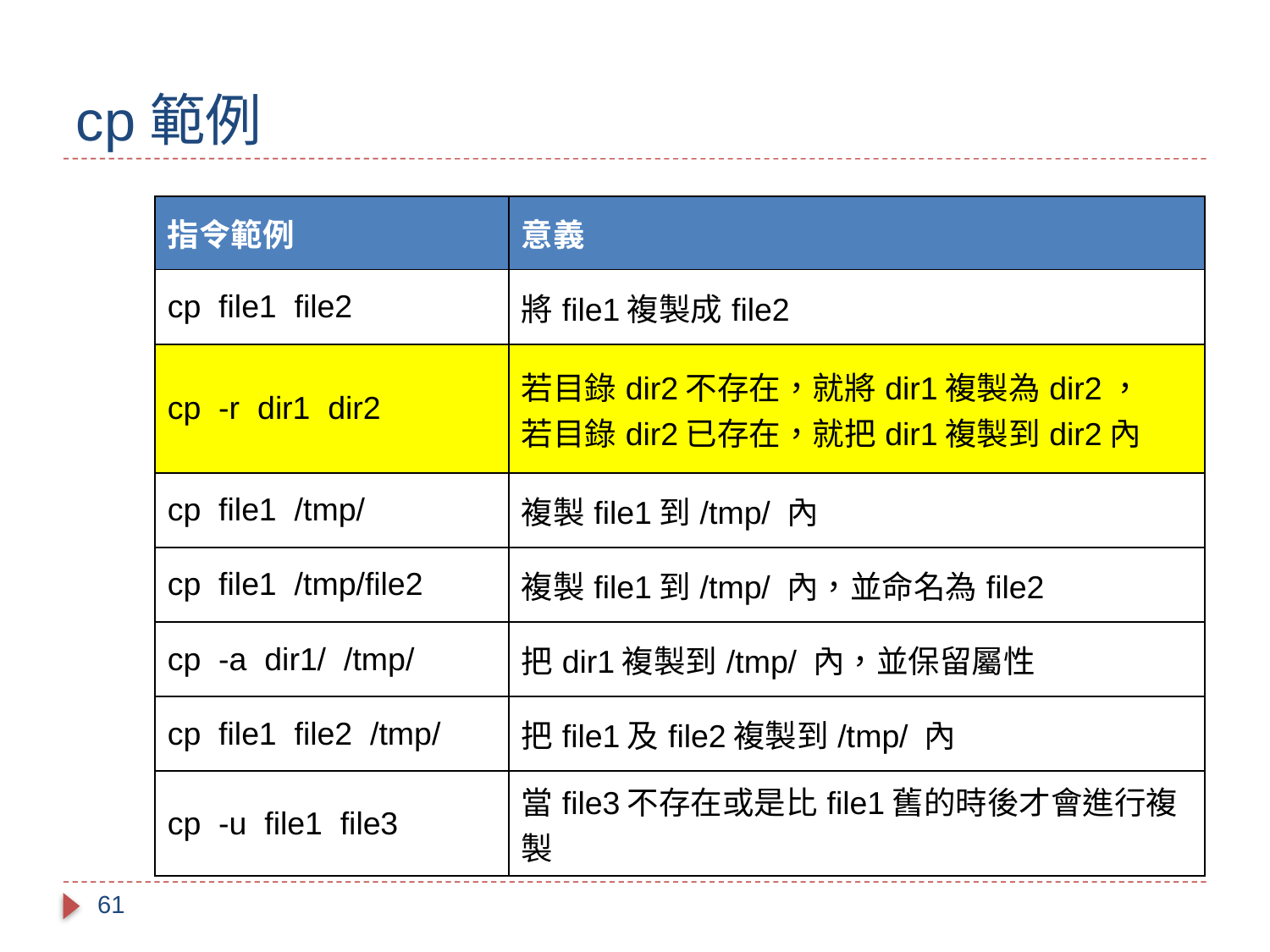

# cp範例
| 指令範例 | 意義 |
| --- | --- |
| cp file1 file2 | 將file1複製成file2 |
| cp -r dir1 dir2 | 若目錄dir2不存在，就將dir1複製為dir2， 若目錄dir2已存在，就把dir1複製到dir2內 |
| cp file1 /tmp/ | 複製file1到/tmp/ 內 |
| cp file1 /tmp/file2 | 複製file1到/tmp/ 內，並命名為file2 |
| cp -a dir1/ /tmp/ | 把dir1複製到/tmp/ 內，並保留屬性 |
| cp file1 file2 /tmp/ | 把file1及file2複製到/tmp/ 內 |
| cp -u file1 file3 | 當file3不存在或是比file1舊的時後才會進行複製 |
61